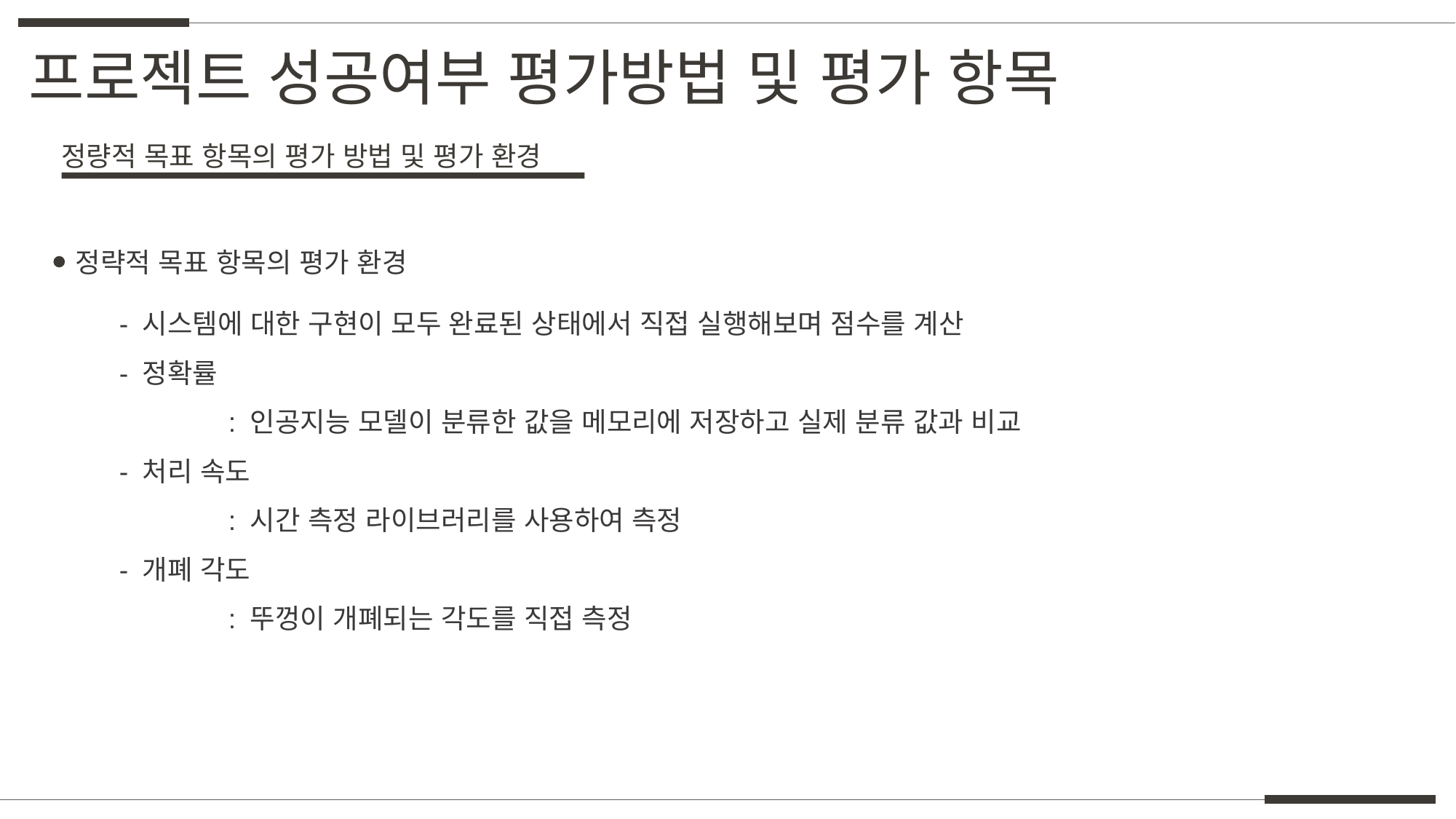

프로젝트 성공여부 평가방법 및 평가 항목
정량적 목표 항목의 평가 방법 및 평가 환경

정략적 목표 항목의 평가 환경

- 시스템에 대한 구현이 모두 완료된 상태에서 직접 실행해보며 점수를 계산
- 정확률
	: 인공지능 모델이 분류한 값을 메모리에 저장하고 실제 분류 값과 비교
- 처리 속도
	: 시간 측정 라이브러리를 사용하여 측정
- 개폐 각도
	: 뚜껑이 개폐되는 각도를 직접 측정